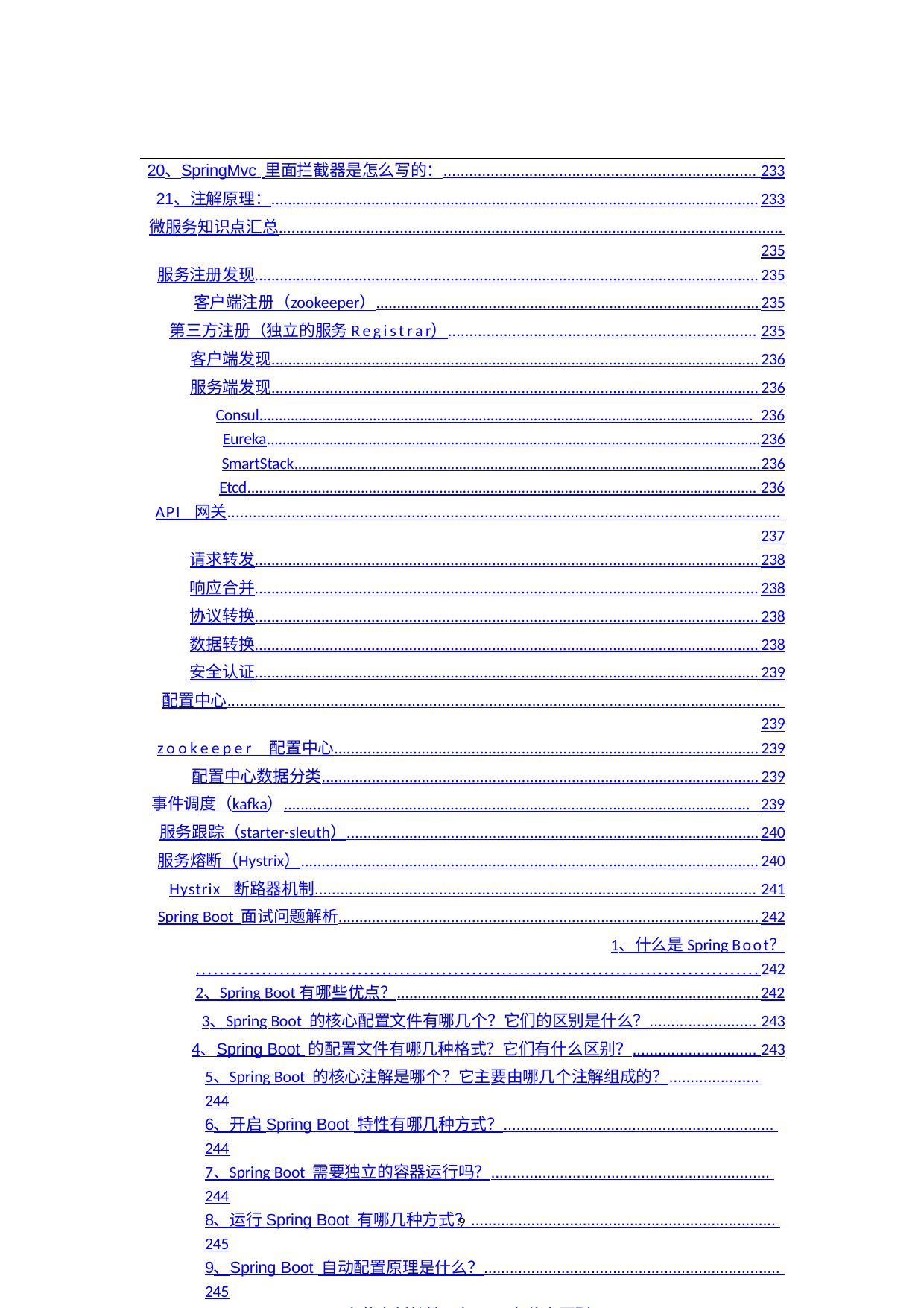

20、SpringMvc  里面拦截器是怎么写的：......................................................................... 233
21、注解原理：.....................................................................................................................233
微服务知识点汇总.........................................................................................................................235
服务注册发现.........................................................................................................................235
客户端注册（zookeeper）............................................................................................235
第三方注册（独立的服务 Registrar）........................................................................ 235
客户端发现.....................................................................................................................236
服务端发现.....................................................................................................................236
Consul..............................................................................................................................  236
Eureka..............................................................................................................................236
SmartStack.......................................................................................................................236
Etcd.................................................................................................................................. 236
API   网关................................................................................................................................. 237
请求转发.........................................................................................................................238
响应合并.........................................................................................................................238
协议转换.........................................................................................................................238
数据转换.........................................................................................................................238
安全认证.........................................................................................................................239
配置中心................................................................................................................................. 239
zookeeper   配置中心......................................................................................................239
配置中心数据分类.........................................................................................................239
事件调度（kafka）................................................................................................................  239
服务跟踪（starter-sleuth）...................................................................................................240
服务熔断（Hystrix）..............................................................................................................240
Hystrix   断路器机制....................................................................................................... 241
Spring Boot  面试问题解析.....................................................................................................242
1、什么是 Spring Boot？..............................................................................................242
2、Spring Boot 有哪些优点？.......................................................................................242
3、Spring Boot  的核心配置文件有哪几个？它们的区别是什么？......................... 243
4、Spring Boot  的配置文件有哪几种格式？它们有什么区别？............................. 243
5、Spring Boot  的核心注解是哪个？它主要由哪几个注解组成的？..................... 244
6、开启 Spring Boot  特性有哪几种方式？............................................................... 244
7、Spring Boot  需要独立的容器运行吗？................................................................. 244
8、运行 Spring Boot  有哪几种方式？....................................................................... 245
9、Spring Boot  自动配置原理是什么？..................................................................... 245
10、Spring Boot 2.X  有什么新特性？与 1.X  有什么区别？.................................... 245
11 ,  如何使用 Spring Boot 实现分页和排序？........................................................... 245
12，如何实现 Spring Boot 应用程序的安全性？....................................................... 246
13，如何集成 Spring Boot 和 ActiveMQ？.................................................................. 246
14、什么是 YAML？.......................................................................................................246
15，Spring Boot 中的监视器是什么？........................................................................ 247
16 ,什么是 Swagger？你用 Spring Boot 实现了它吗？...............................................247

9